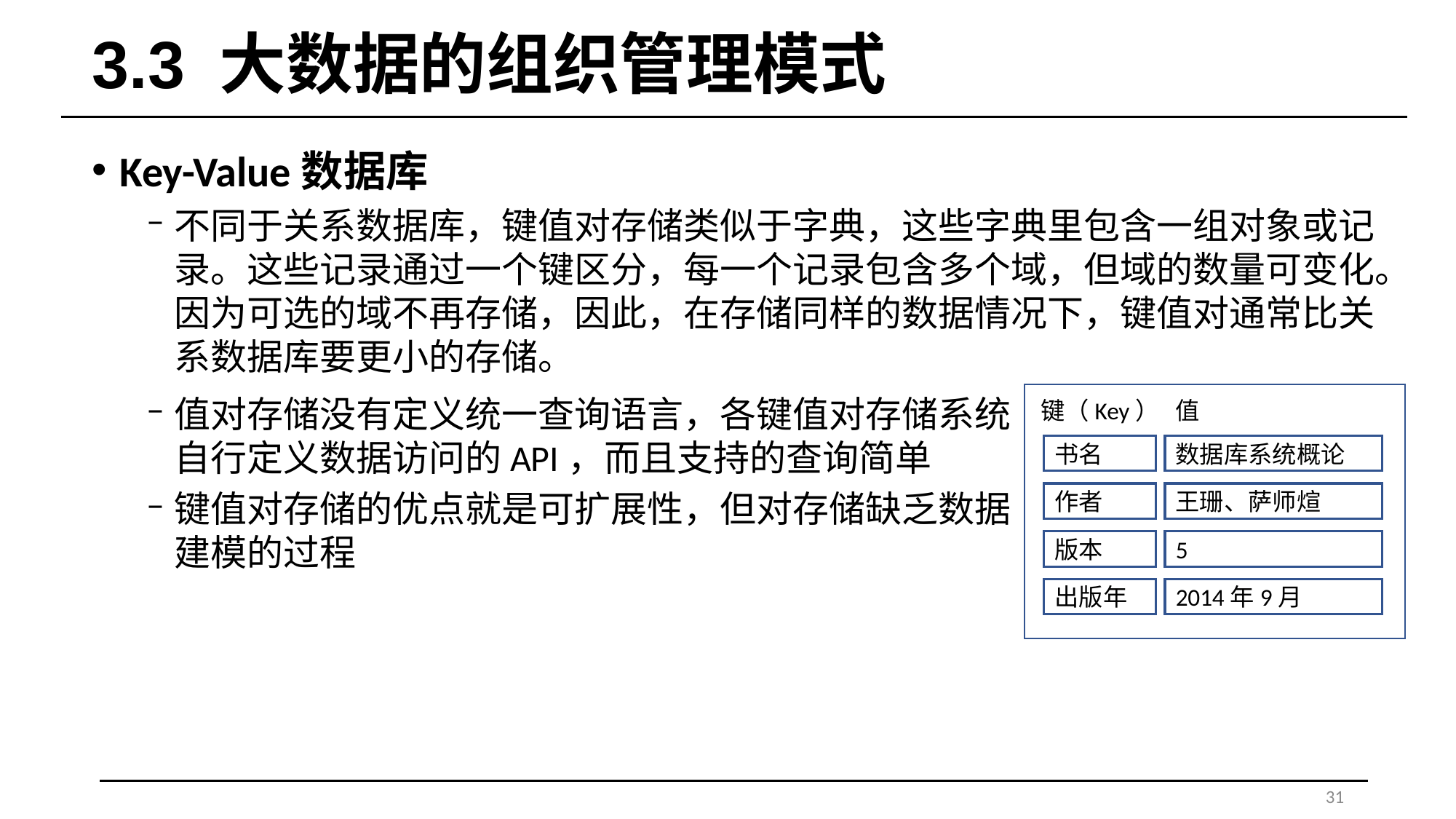

# 3.3 大数据的组织管理模式
Key-Value数据库
不同于关系数据库，键值对存储类似于字典，这些字典里包含一组对象或记录。这些记录通过一个键区分，每一个记录包含多个域，但域的数量可变化。因为可选的域不再存储，因此，在存储同样的数据情况下，键值对通常比关系数据库要更小的存储。

键（Key）
值
书名
数据库系统概论
作者
王珊、萨师煊
版本
5
出版年
2014年9月
值对存储没有定义统一查询语言，各键值对存储系统自行定义数据访问的API，而且支持的查询简单
键值对存储的优点就是可扩展性，但对存储缺乏数据建模的过程
31